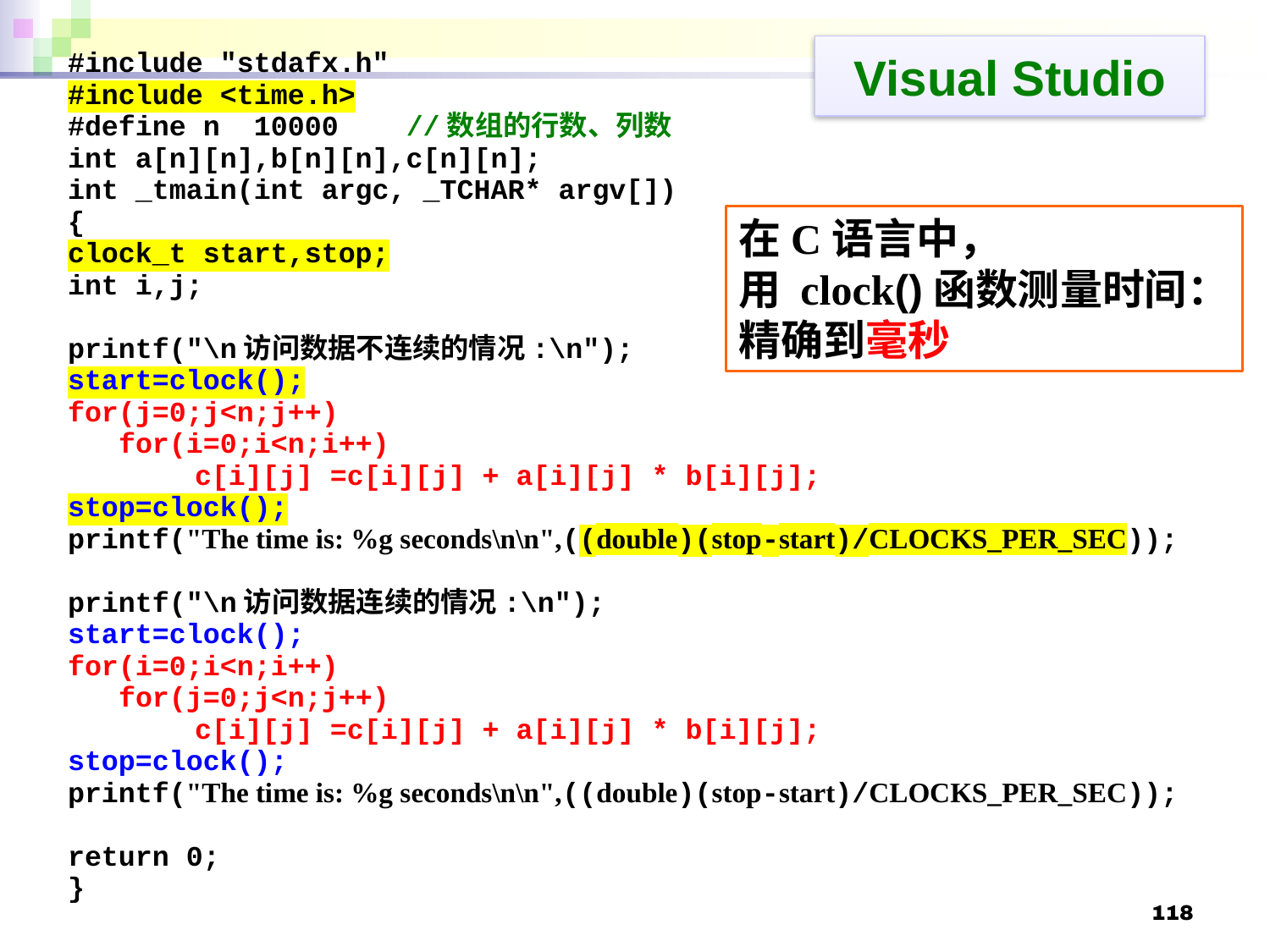

Visual Studio
#include "stdafx.h"
#include <time.h>
#define n  10000    //数组的行数、列数
int a[n][n],b[n][n],c[n][n];
int _tmain(int argc, _TCHAR* argv[])
{
clock_t start,stop;
int i,j;

printf("\n访问数据不连续的情况:\n");
start=clock();
for(j=0;j<n;j++)
   for(i=0;i<n;i++)
	c[i][j] =c[i][j] + a[i][j] * b[i][j];
stop=clock();
printf("The time is: %g seconds\n\n",((double)(stop-start)/CLOCKS_PER_SEC));

printf("\n访问数据连续的情况:\n");
start=clock();
for(i=0;i<n;i++)
   for(j=0;j<n;j++)
	c[i][j] =c[i][j] + a[i][j] * b[i][j];
stop=clock();
printf("The time is: %g seconds\n\n",((double)(stop-start)/CLOCKS_PER_SEC));

return 0;
}
在C语言中，
用 clock()函数测量时间：
精确到毫秒
118